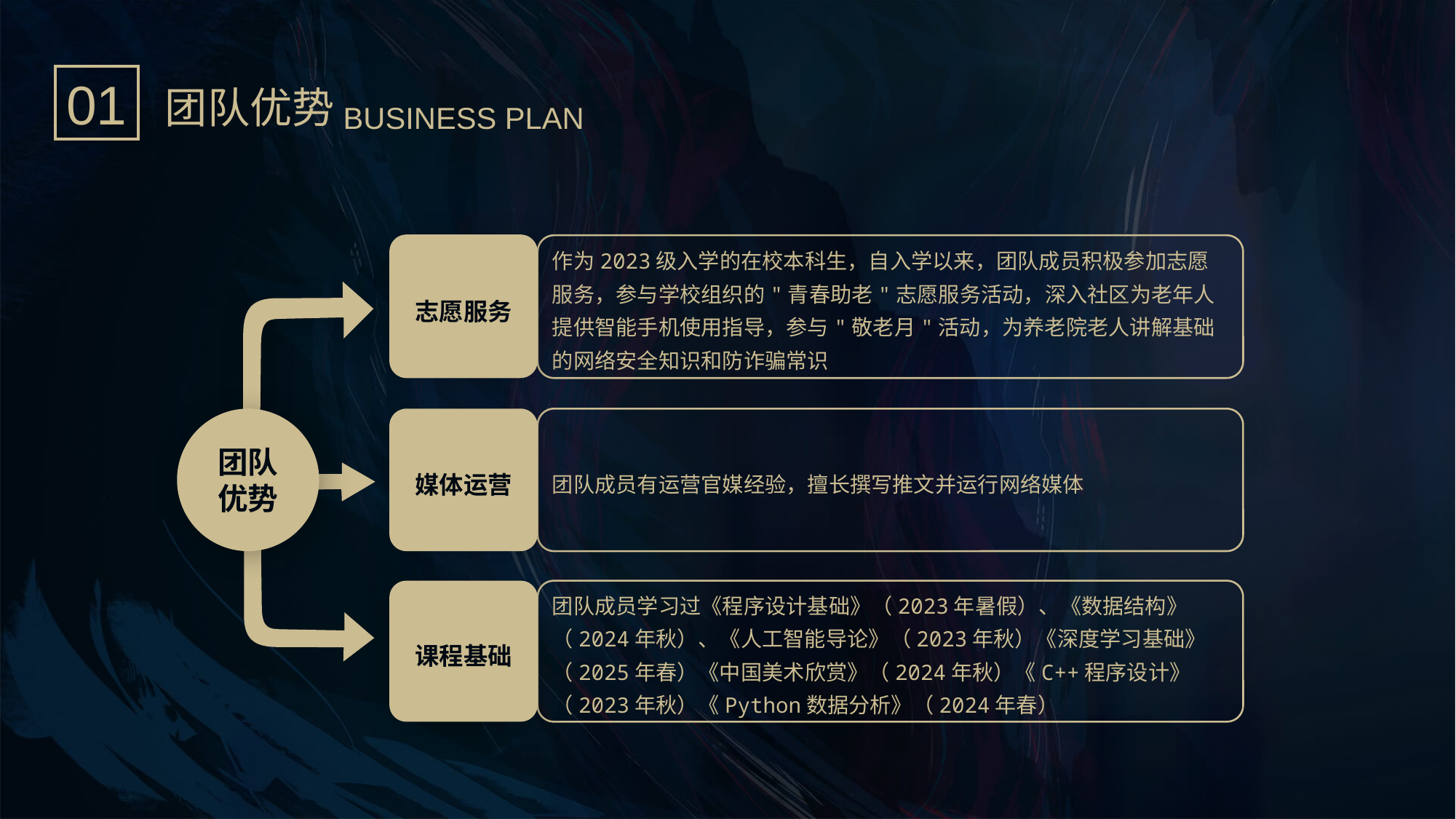

01
团队优势
BUSINESS PLAN
志愿服务
作为2023级入学的在校本科生，自入学以来，团队成员积极参加志愿服务，参与学校组织的"青春助老"志愿服务活动，深入社区为老年人提供智能手机使用指导，参与"敬老月"活动，为养老院老人讲解基础的网络安全知识和防诈骗常识

团队优势
媒体运营
团队成员有运营官媒经验，擅长撰写推文并运行网络媒体

课程基础
团队成员学习过《程序设计基础》（2023年暑假）、《数据结构》（2024年秋）、《人工智能导论》（2023年秋）《深度学习基础》（2025年春）《中国美术欣赏》（2024年秋）《C++程序设计》（2023年秋）《Python数据分析》（2024年春）